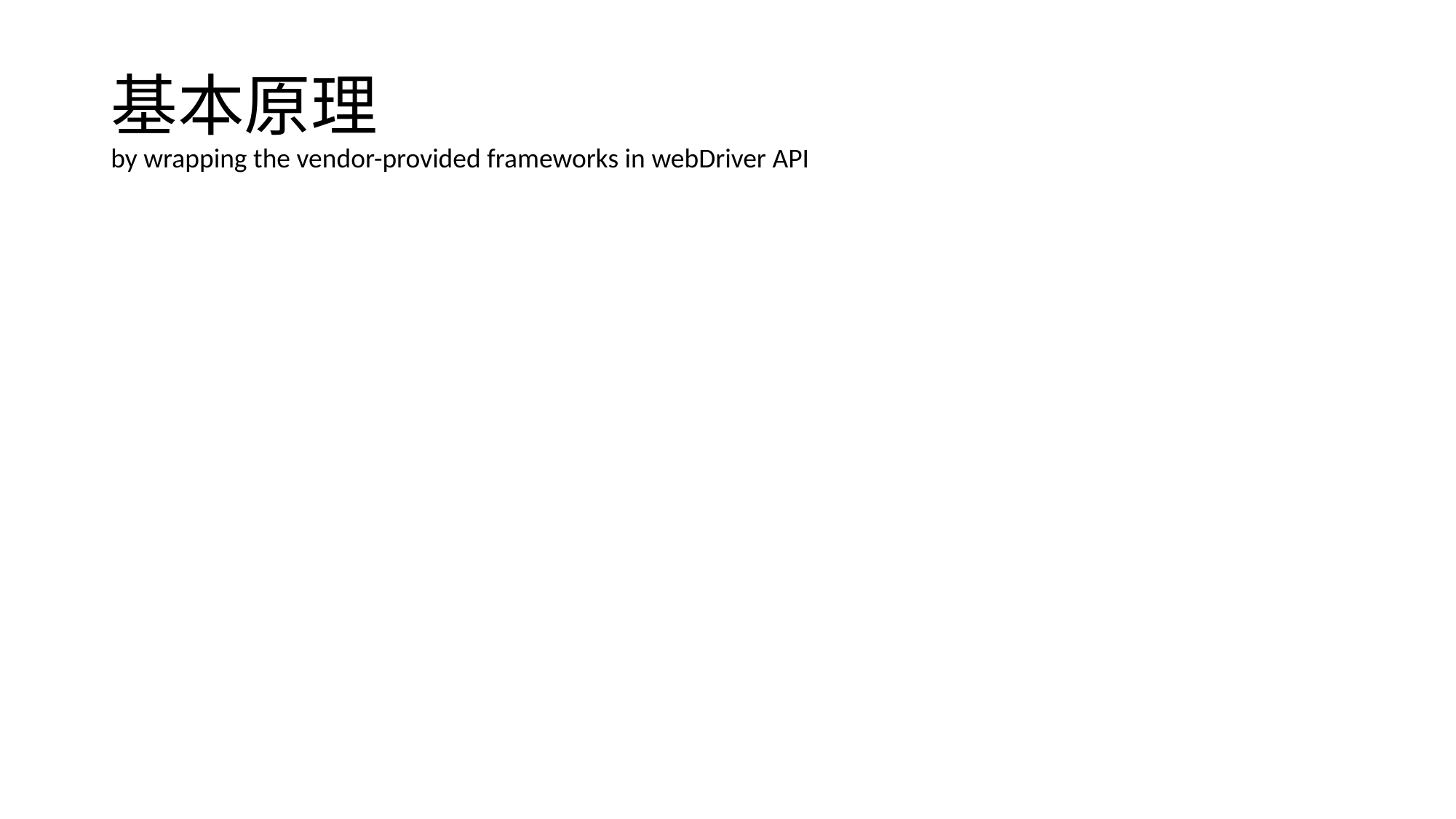

# 基本原理 by wrapping the vendor-provided frameworks in webDriver API